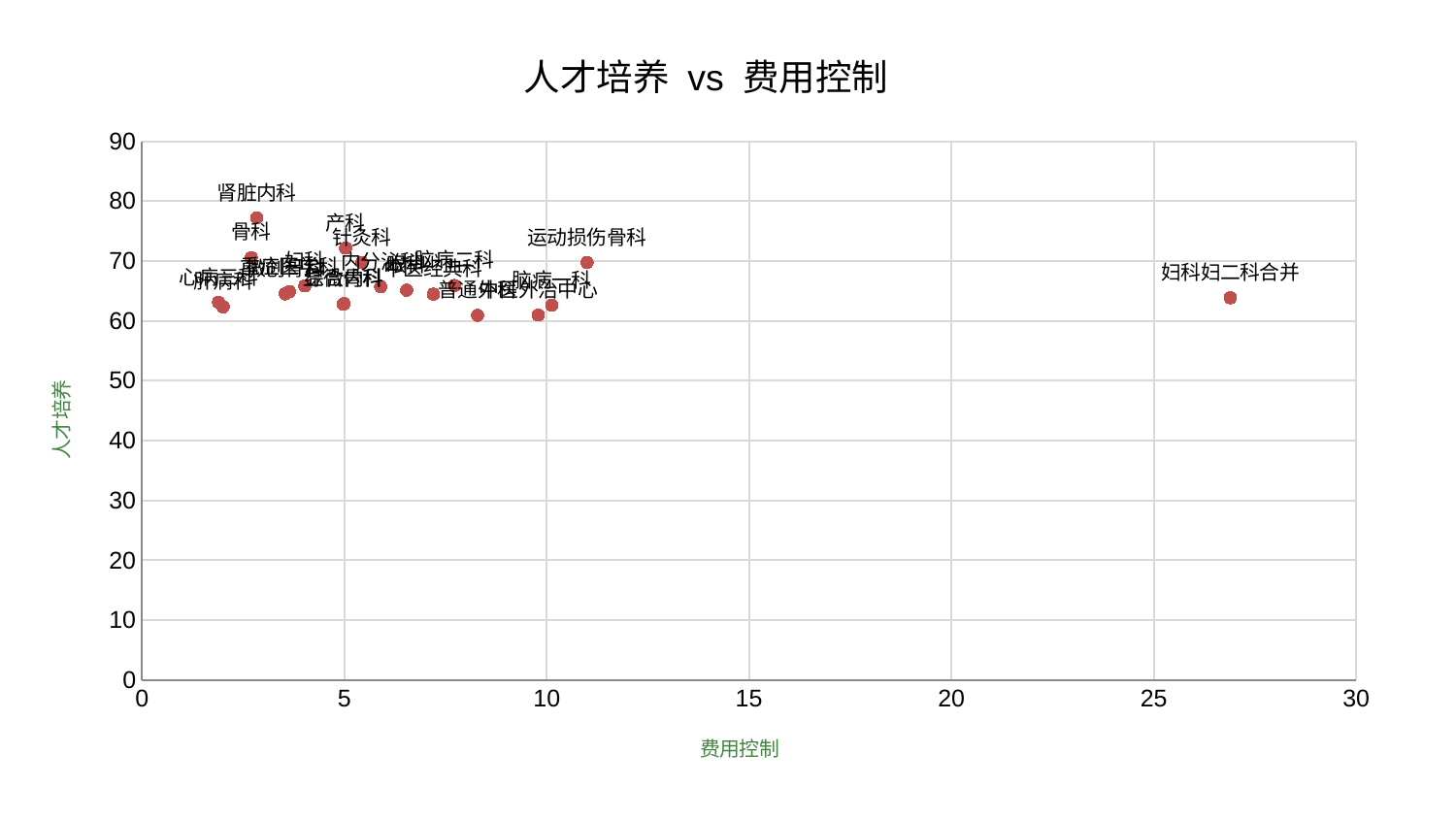

### Chart: 人才培养 vs 费用控制

| Category | 人才培养 |
|---|---|
262